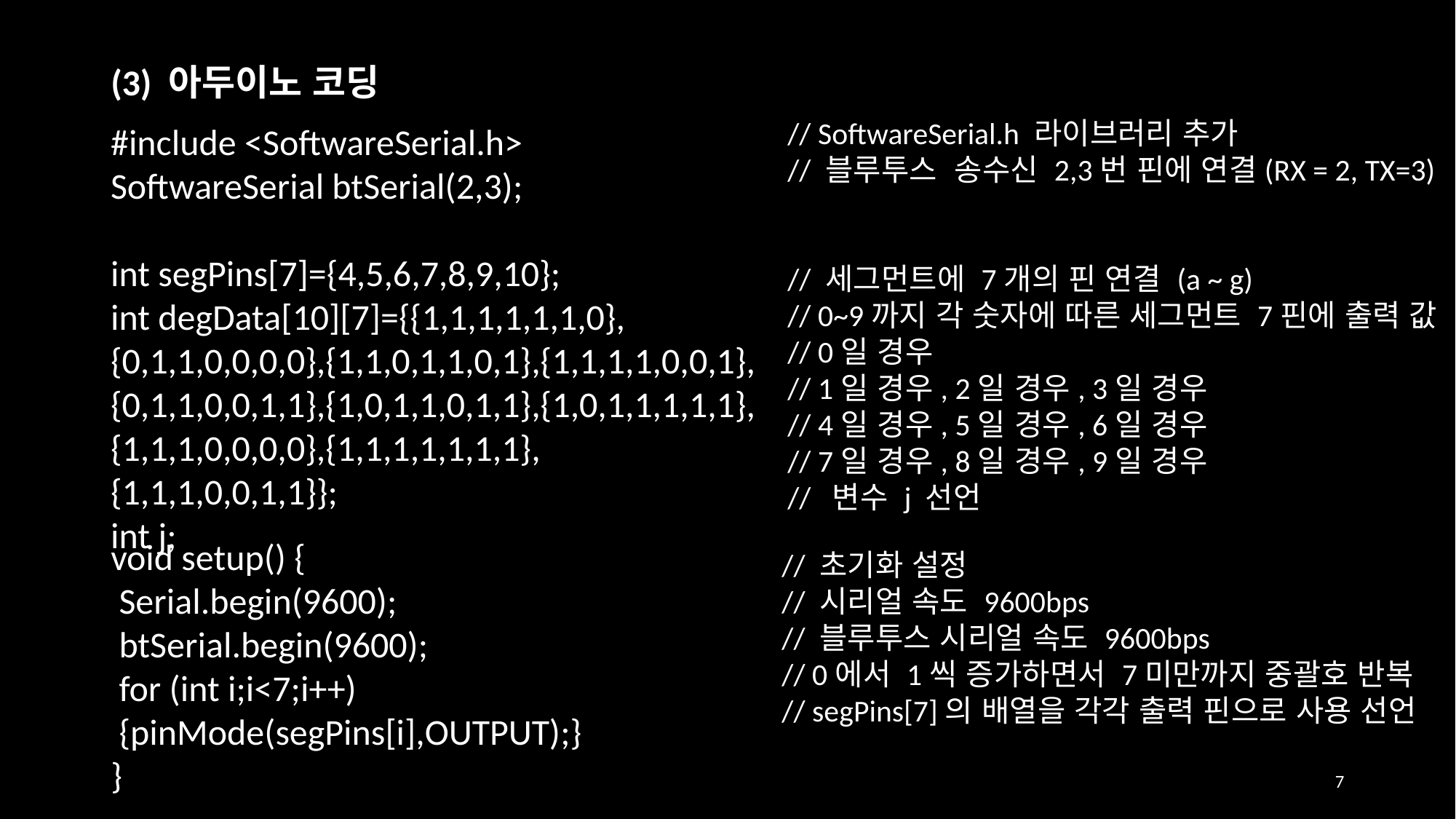

(3) 아두이노 코딩
// SoftwareSerial.h 라이브러리 추가
// 블루투스  송수신 2,3번 핀에 연결(RX = 2, TX=3)

// 세그먼트에 7개의 핀 연결 (a ~ g)
// 0~9까지 각 숫자에 따른 세그먼트 7핀에 출력 값
// 0일 경우
// 1일 경우, 2일 경우, 3일 경우
// 4일 경우, 5일 경우, 6일 경우
// 7일 경우, 8일 경우, 9일 경우
//  변수 j 선언

#include <SoftwareSerial.h>
SoftwareSerial btSerial(2,3);

int segPins[7]={4,5,6,7,8,9,10};
int degData[10][7]={{1,1,1,1,1,1,0},
{0,1,1,0,0,0,0},{1,1,0,1,1,0,1},{1,1,1,1,0,0,1},
{0,1,1,0,0,1,1},{1,0,1,1,0,1,1},{1,0,1,1,1,1,1},
{1,1,1,0,0,0,0},{1,1,1,1,1,1,1},{1,1,1,0,0,1,1}};
int j;
void setup() {
 Serial.begin(9600);
 btSerial.begin(9600);
 for (int i;i<7;i++)
 {pinMode(segPins[i],OUTPUT);}
}
// 초기화 설정
// 시리얼 속도 9600bps
// 블루투스 시리얼 속도 9600bps
// 0에서 1씩 증가하면서 7미만까지 중괄호 반복
// segPins[7]의 배열을 각각 출력 핀으로 사용 선언
7